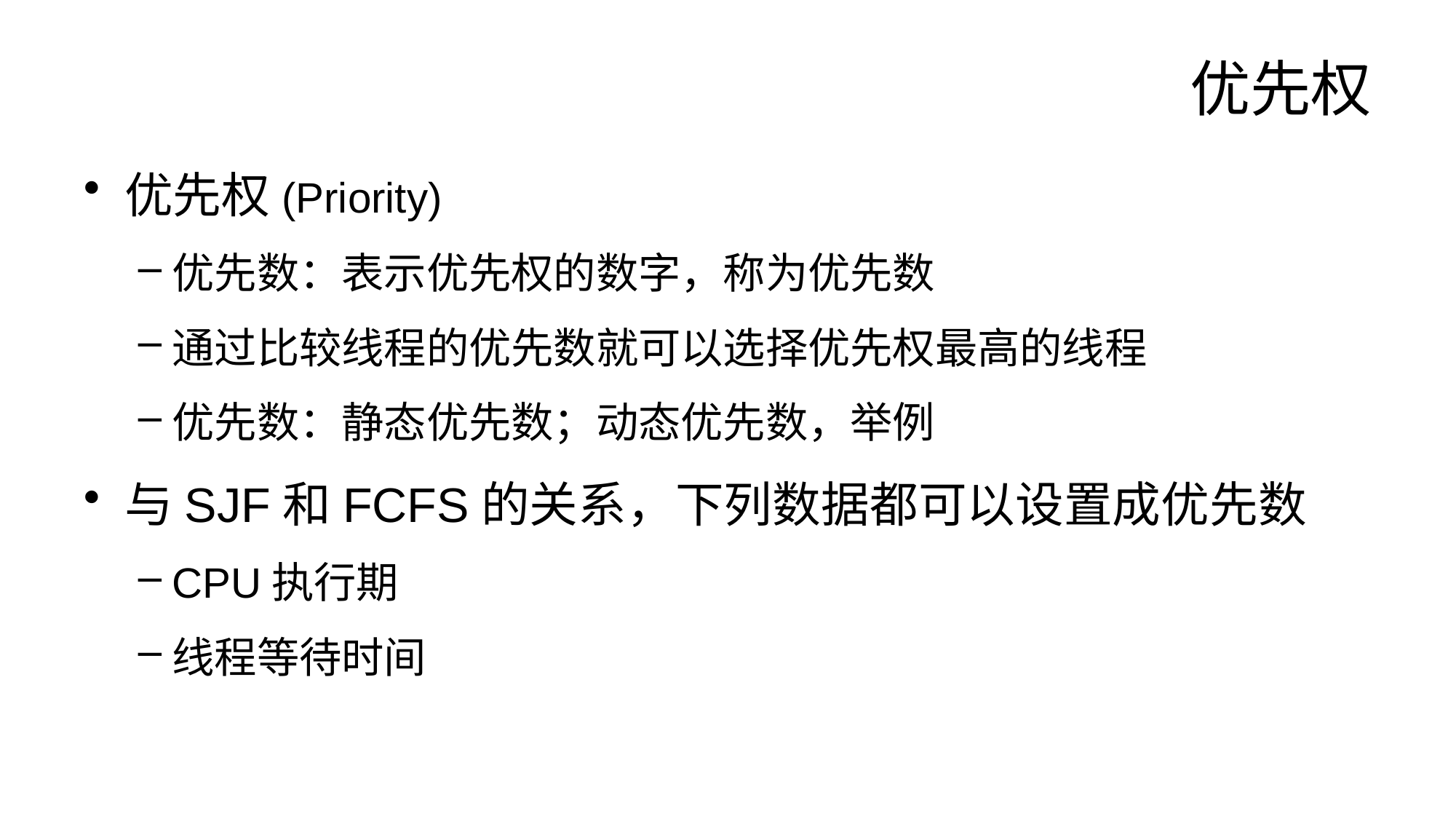

# 优先权
优先权(Priority)
优先数：表示优先权的数字，称为优先数
通过比较线程的优先数就可以选择优先权最高的线程
优先数：静态优先数；动态优先数，举例
与SJF和FCFS的关系，下列数据都可以设置成优先数
CPU执行期
线程等待时间